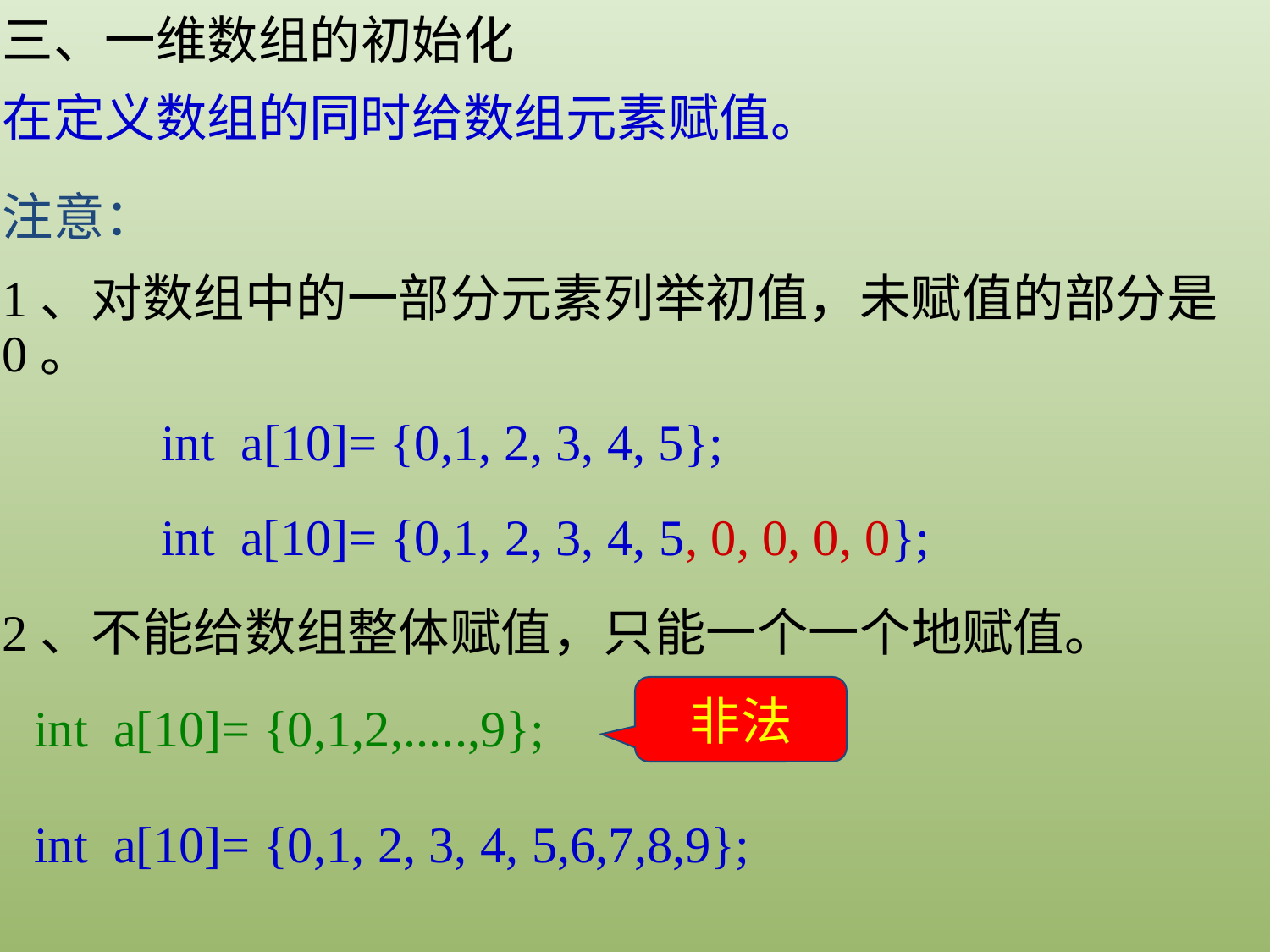

三、一维数组的初始化
在定义数组的同时给数组元素赋值。
注意：
1、对数组中的一部分元素列举初值，未赋值的部分是0。
int  a[10]= {0,1, 2, 3, 4, 5};
int  a[10]= {0,1, 2, 3, 4, 5, 0, 0, 0, 0};
2、不能给数组整体赋值，只能一个一个地赋值。
非法
int  a[10]= {0,1,2,.....,9};
int  a[10]= {0,1, 2, 3, 4, 5,6,7,8,9};
294